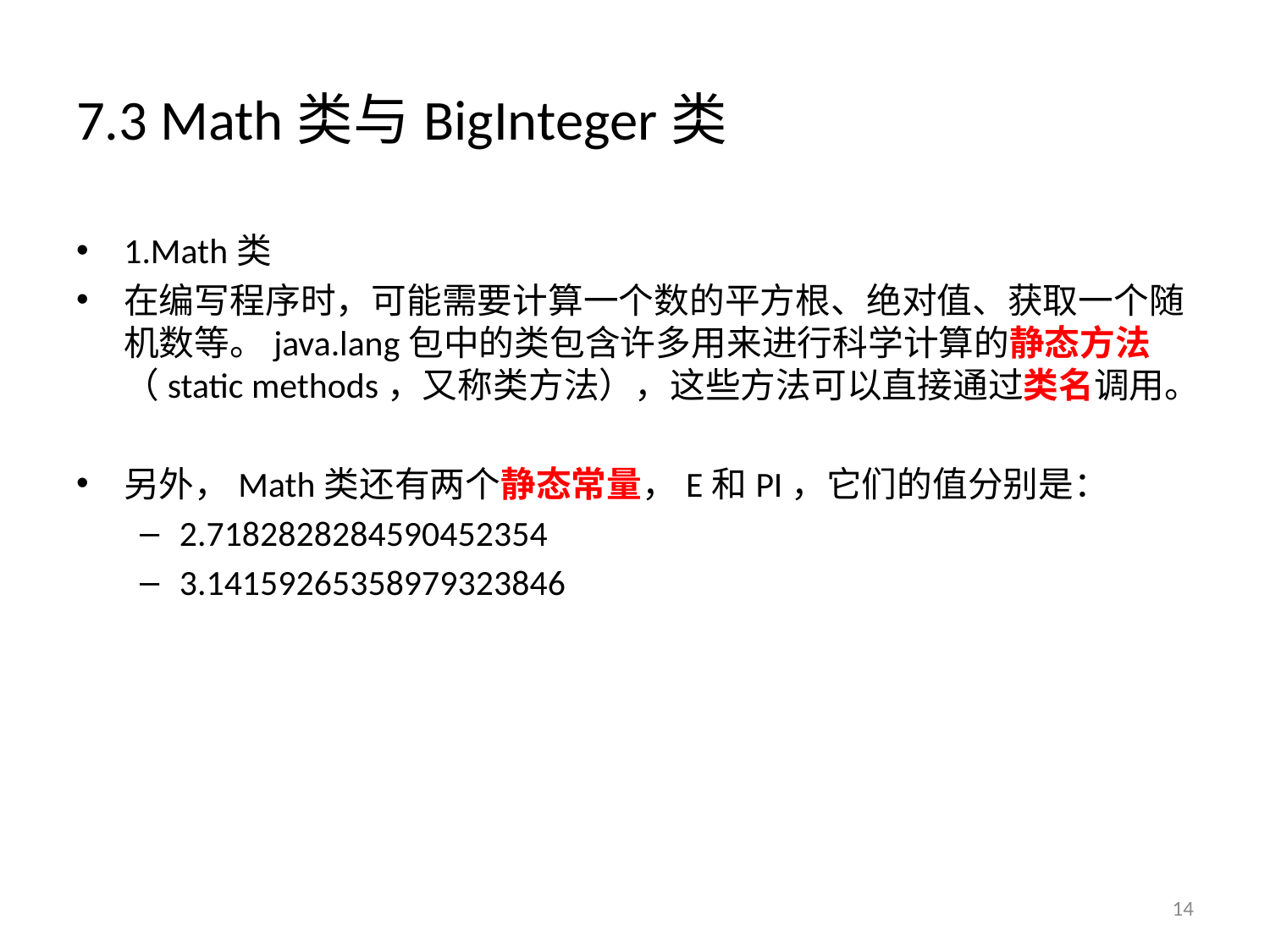

# 7.3 Math类与BigInteger类
1.Math类
在编写程序时，可能需要计算一个数的平方根、绝对值、获取一个随机数等。java.lang包中的类包含许多用来进行科学计算的静态方法（static methods，又称类方法），这些方法可以直接通过类名调用。

另外，Math类还有两个静态常量，E和PI，它们的值分别是：
2.7182828284590452354
3.14159265358979323846
14